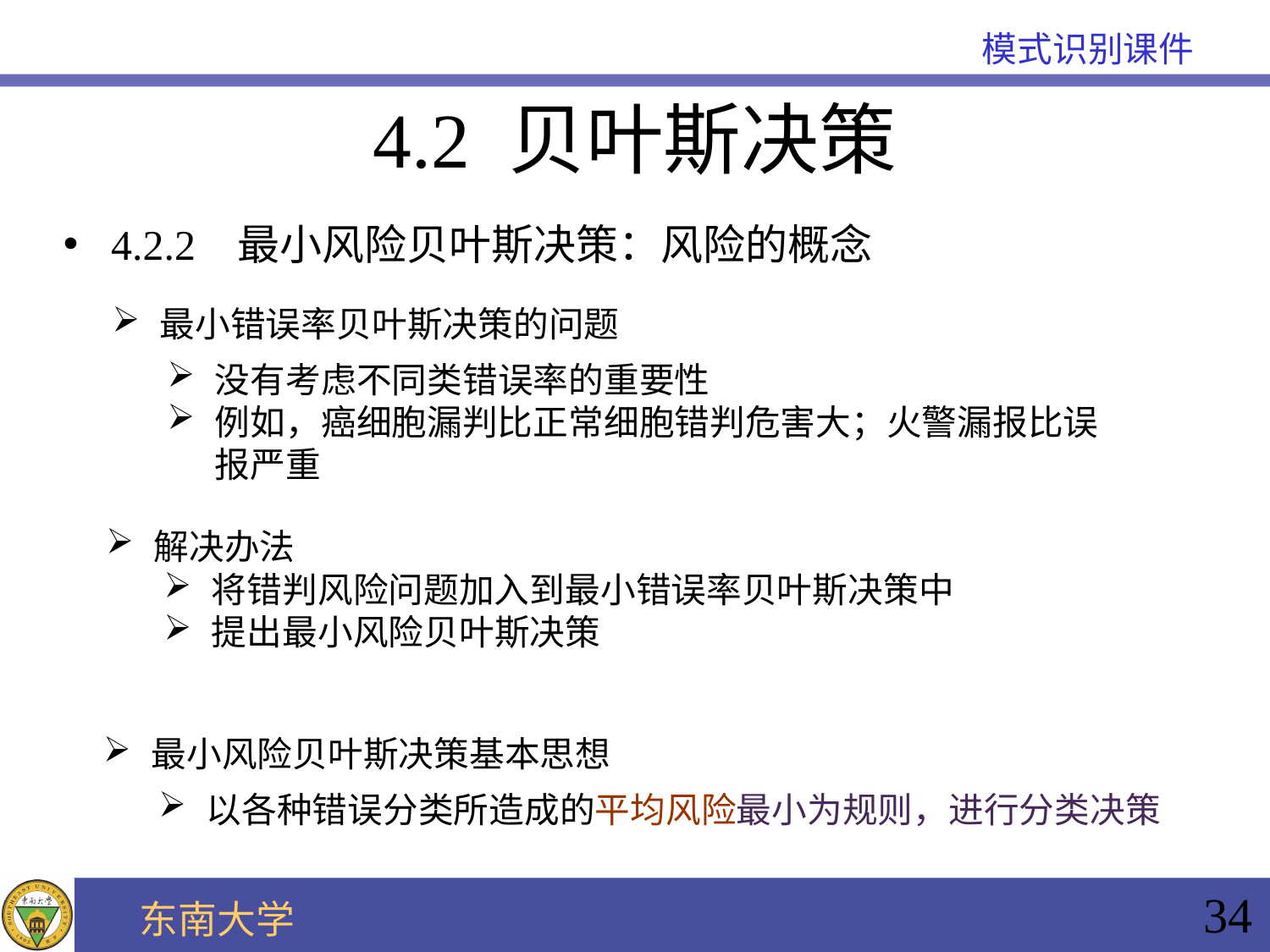

4.2 贝叶斯决策
4.2.2   最小风险贝叶斯决策：风险的概念
最小错误率贝叶斯决策的问题
没有考虑不同类错误率的重要性
例如，癌细胞漏判比正常细胞错判危害大；火警漏报比误报严重
解决办法
将错判风险问题加入到最小错误率贝叶斯决策中
提出最小风险贝叶斯决策
最小风险贝叶斯决策基本思想
以各种错误分类所造成的平均风险最小为规则，进行分类决策
34